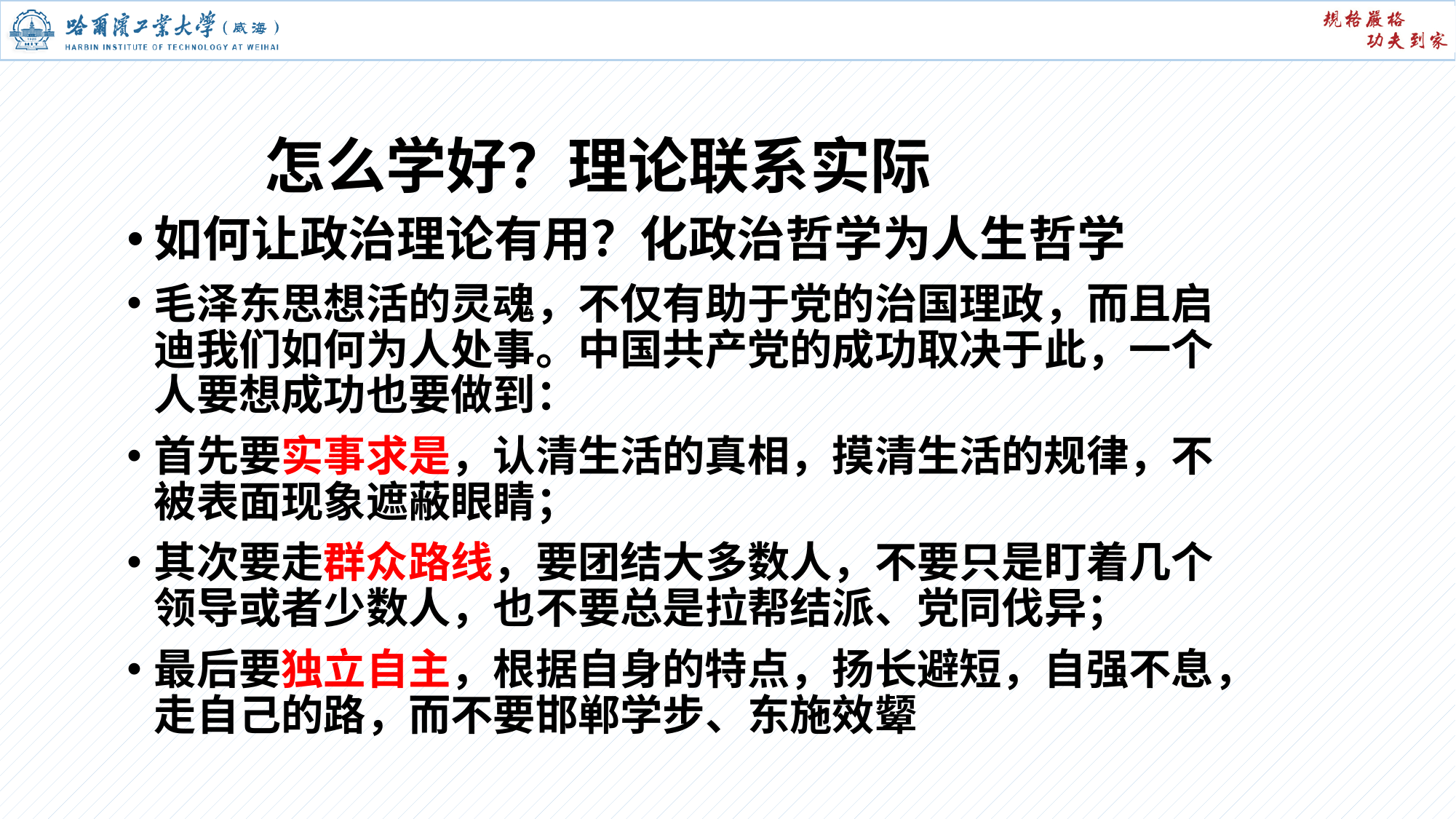

# 怎么学好？理论联系实际
如何让政治理论有用？化政治哲学为人生哲学
毛泽东思想活的灵魂，不仅有助于党的治国理政，而且启迪我们如何为人处事。中国共产党的成功取决于此，一个人要想成功也要做到：
首先要实事求是，认清生活的真相，摸清生活的规律，不被表面现象遮蔽眼睛；
其次要走群众路线，要团结大多数人，不要只是盯着几个领导或者少数人，也不要总是拉帮结派、党同伐异；
最后要独立自主，根据自身的特点，扬长避短，自强不息，走自己的路，而不要邯郸学步、东施效颦